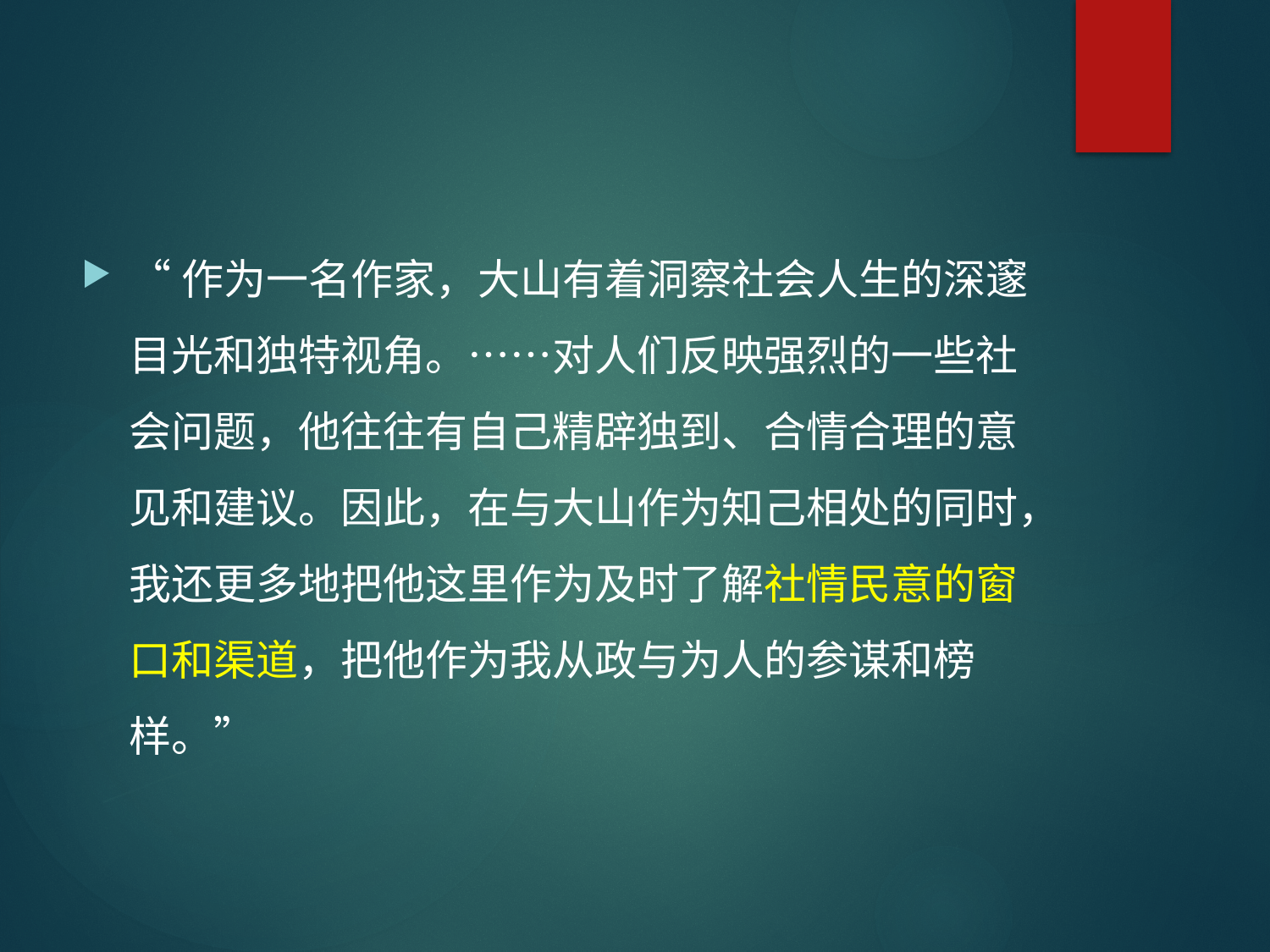

#
“作为一名作家，大山有着洞察社会人生的深邃目光和独特视角。……对人们反映强烈的一些社会问题，他往往有自己精辟独到、合情合理的意见和建议。因此，在与大山作为知己相处的同时，我还更多地把他这里作为及时了解社情民意的窗口和渠道，把他作为我从政与为人的参谋和榜样。”